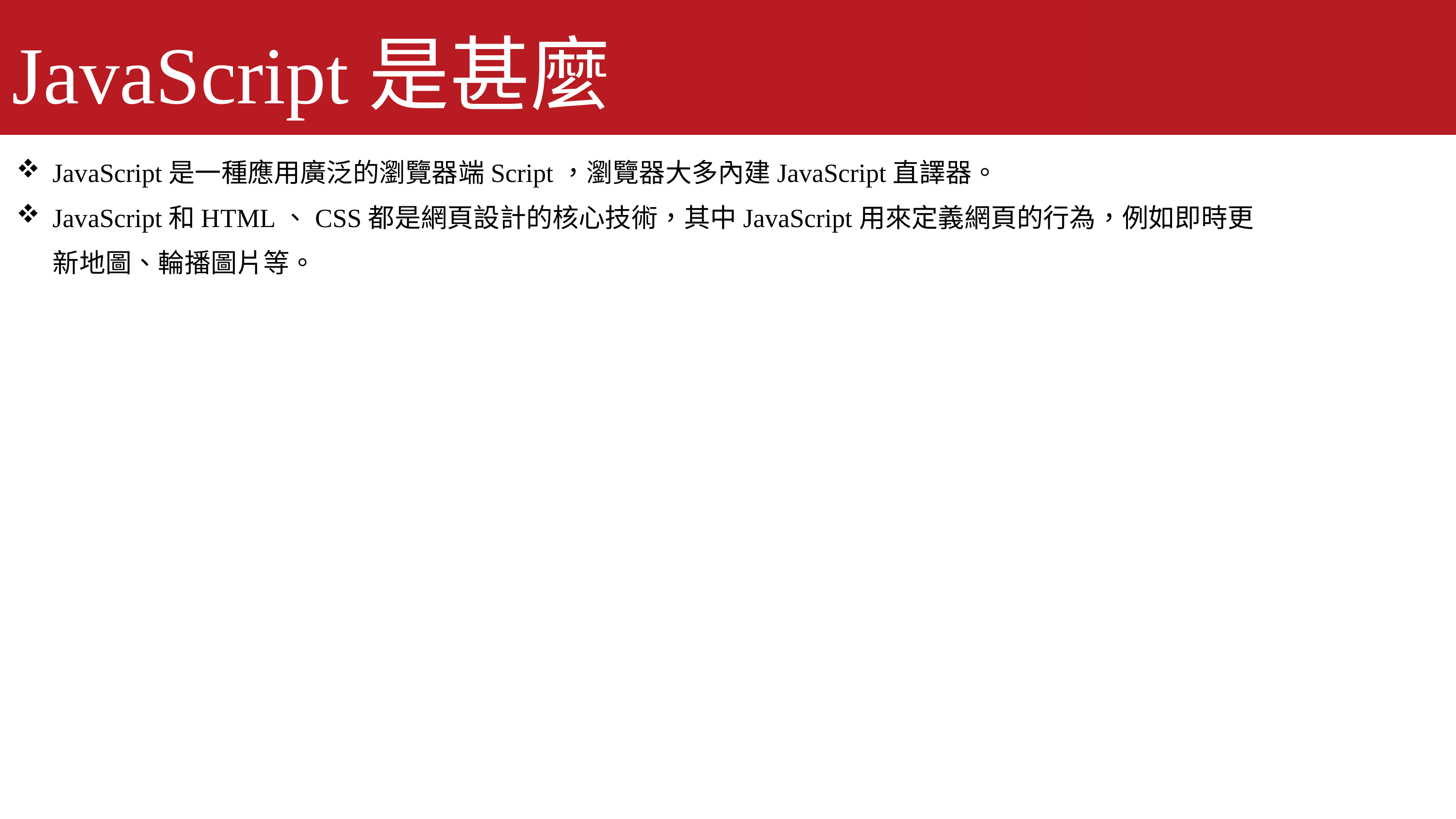

JavaScript是甚麼
JavaScript是一種應用廣泛的瀏覽器端Script，瀏覽器大多內建JavaScript直譯器。
JavaScript和HTML、CSS都是網頁設計的核心技術，其中JavaScript用來定義網頁的行為，例如即時更新地圖、輪播圖片等。